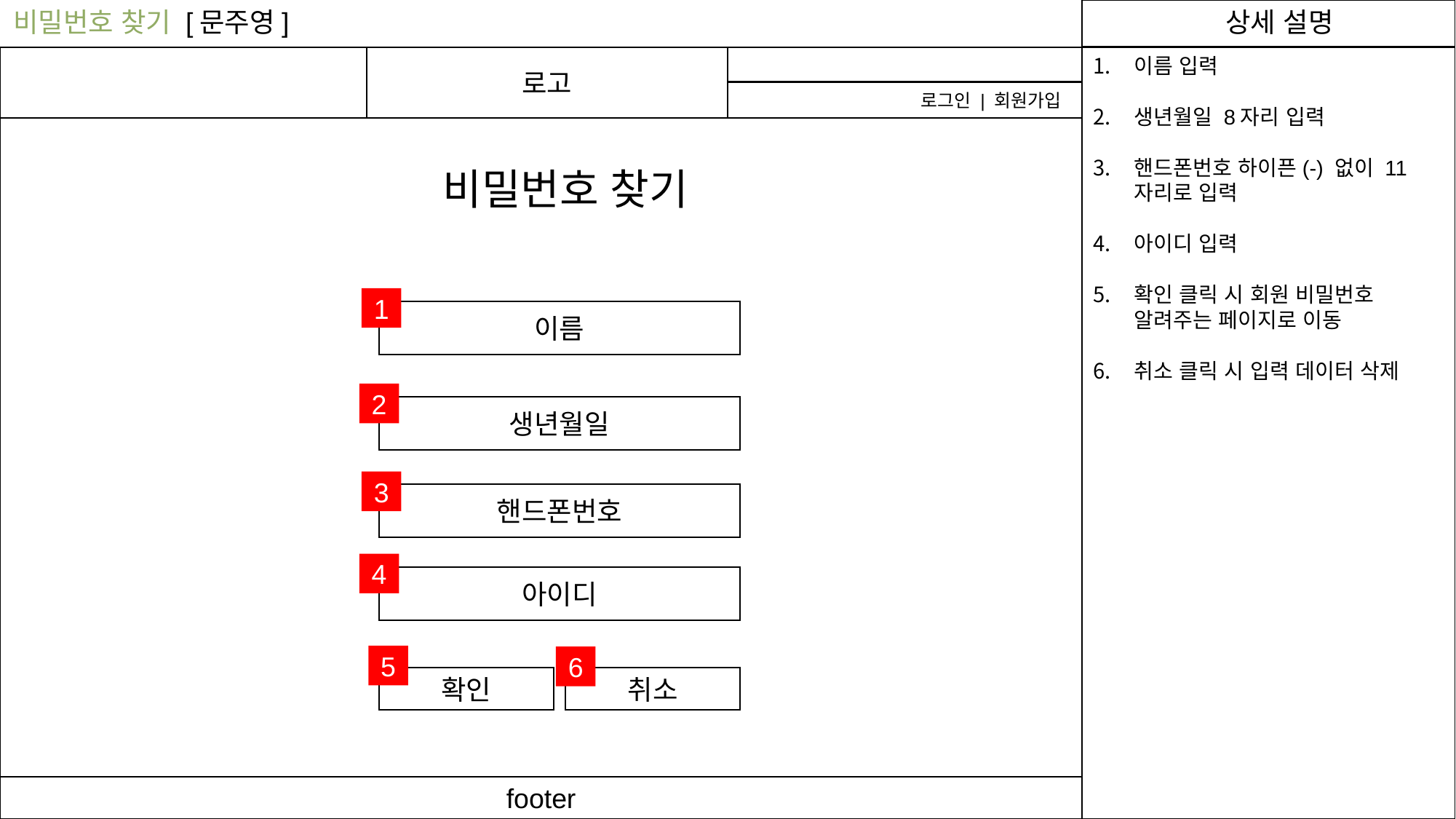

비밀번호 찾기 [문주영]

상세 설명

로고

이름 입력

생년월일 8자리 입력

핸드폰번호 하이픈(-) 없이 11자리로 입력

아이디 입력

확인 클릭 시 회원 비밀번호 알려주는 페이지로 이동

취소 클릭 시 입력 데이터 삭제

로그인 | 회원가입

비밀번호 찾기
1
이름
2
생년월일
3
핸드폰번호
4
아이디
5
6
확인
취소
footer